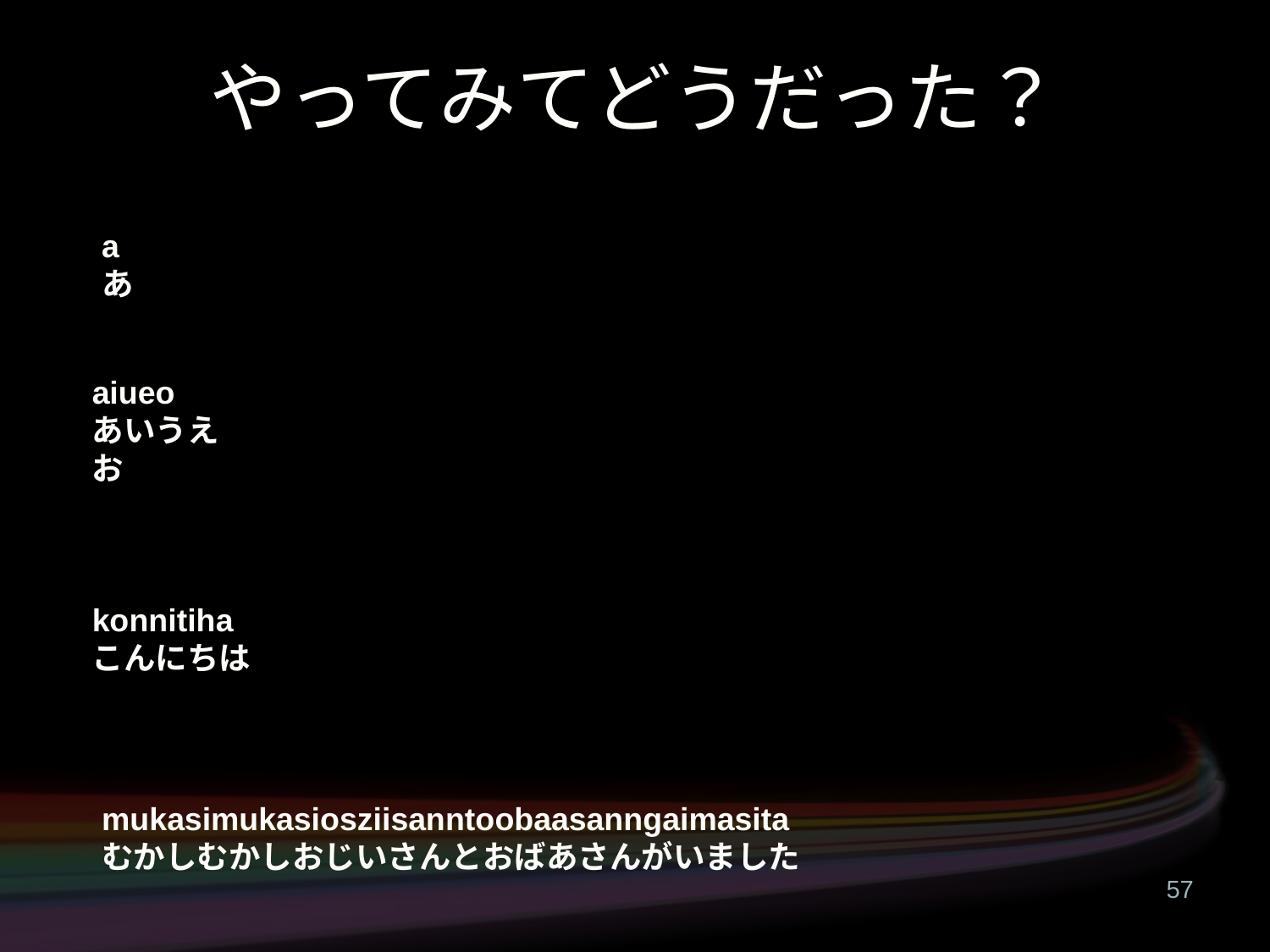

# やってみてどうだった？
a
あ
aiueo
あいうえお
konnitiha
こんにちは

mukasimukasiosziisanntoobaasanngaimasita
むかしむかしおじいさんとおばあさんがいました
57